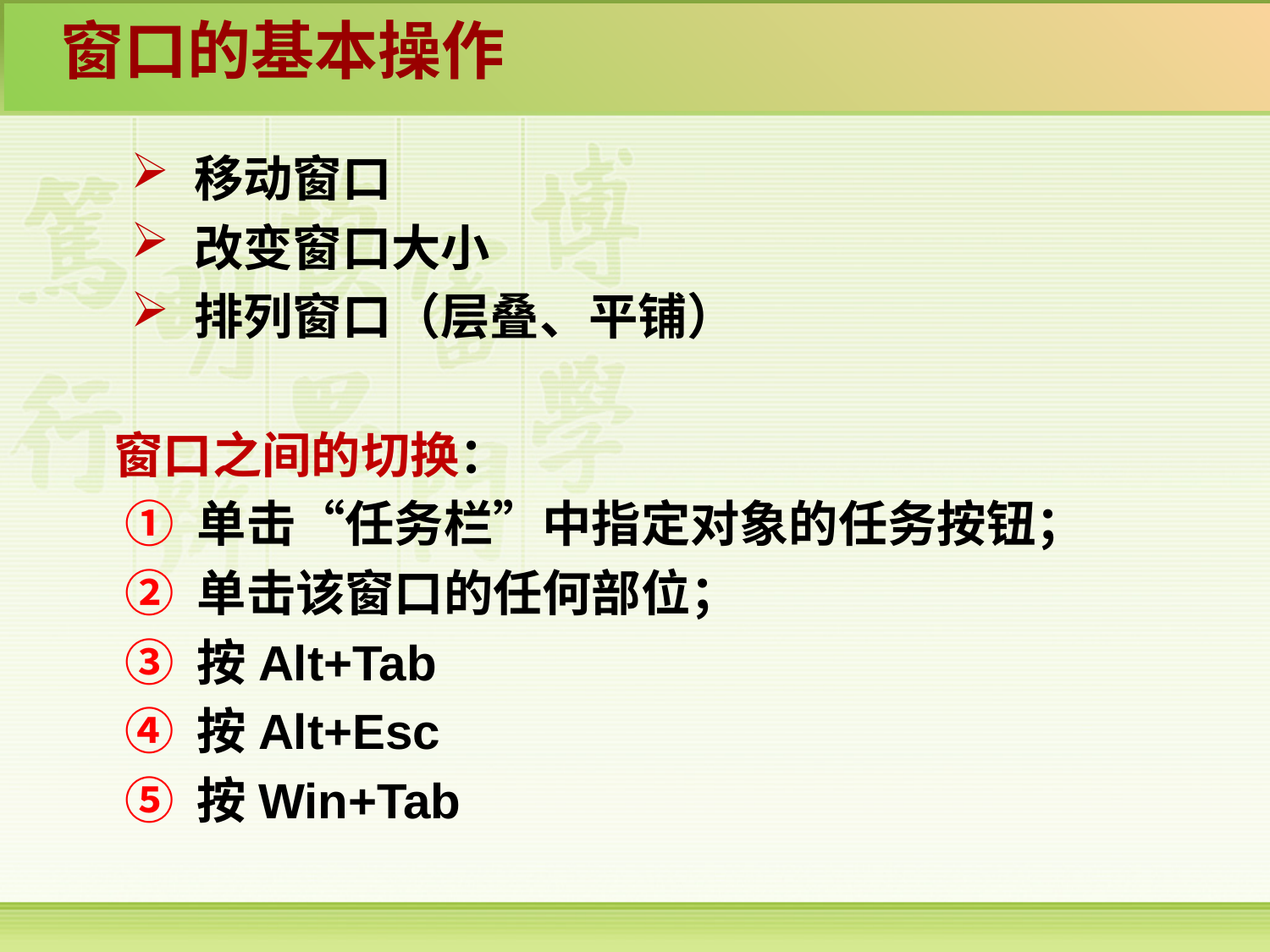

窗口的基本操作
移动窗口
改变窗口大小
排列窗口（层叠、平铺）

    窗口之间的切换：
      ① 单击“任务栏”中指定对象的任务按钮；
      ② 单击该窗口的任何部位；
      ③ 按Alt+Tab
      ④ 按Alt+Esc
      ⑤ 按Win+Tab

17